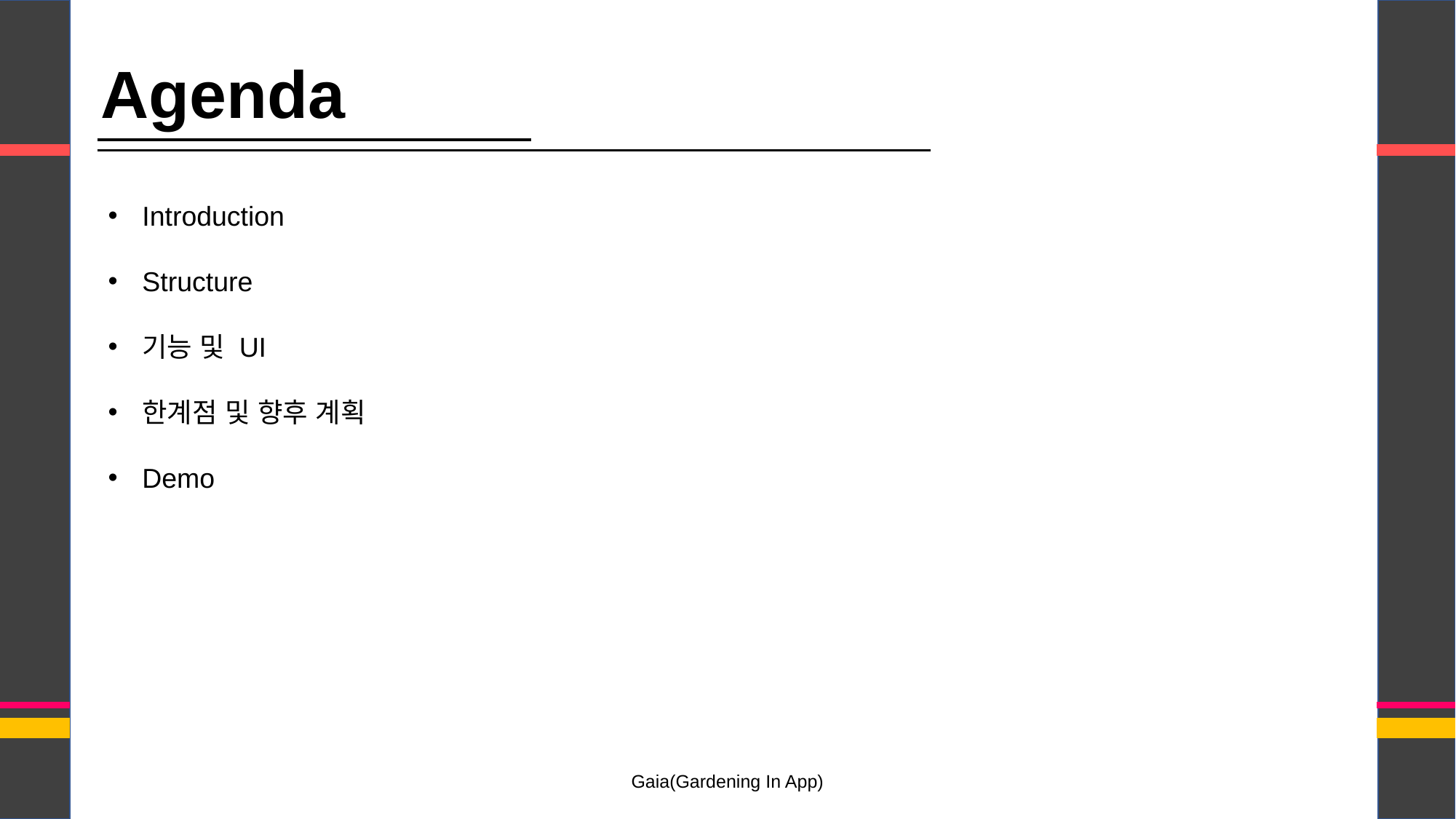

Agenda
Introduction

Structure

기능 및 UI

한계점 및 향후 계획

Demo
Gaia(Gardening In App)